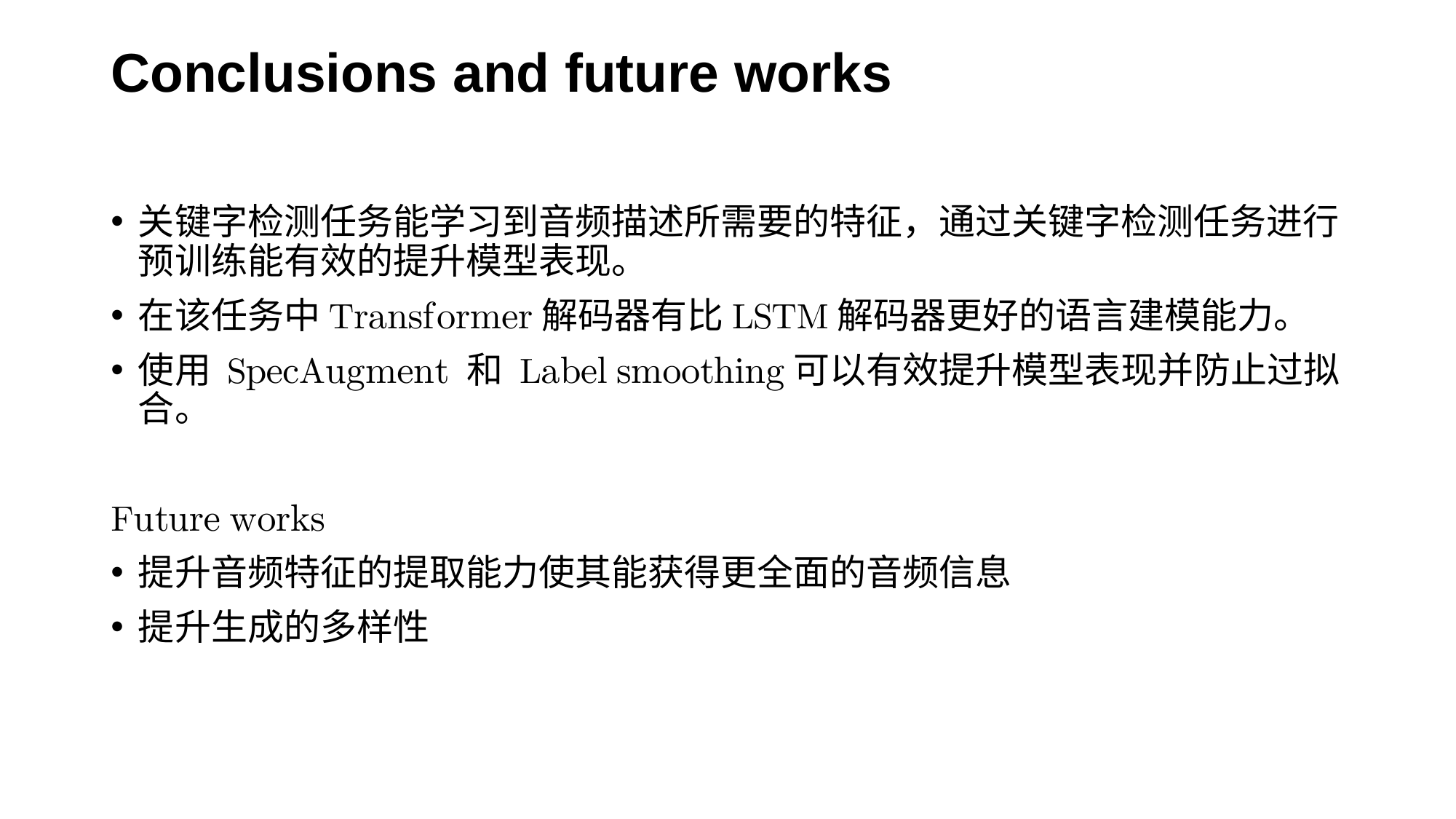

# Conclusions and future works
关键字检测任务能学习到音频描述所需要的特征，通过关键字检测任务进行预训练能有效的提升模型表现。
在该任务中Transformer解码器有比LSTM解码器更好的语言建模能力。
使用 SpecAugment 和 Label smoothing可以有效提升模型表现并防止过拟合。

Future works
提升音频特征的提取能力使其能获得更全面的音频信息
提升生成的多样性